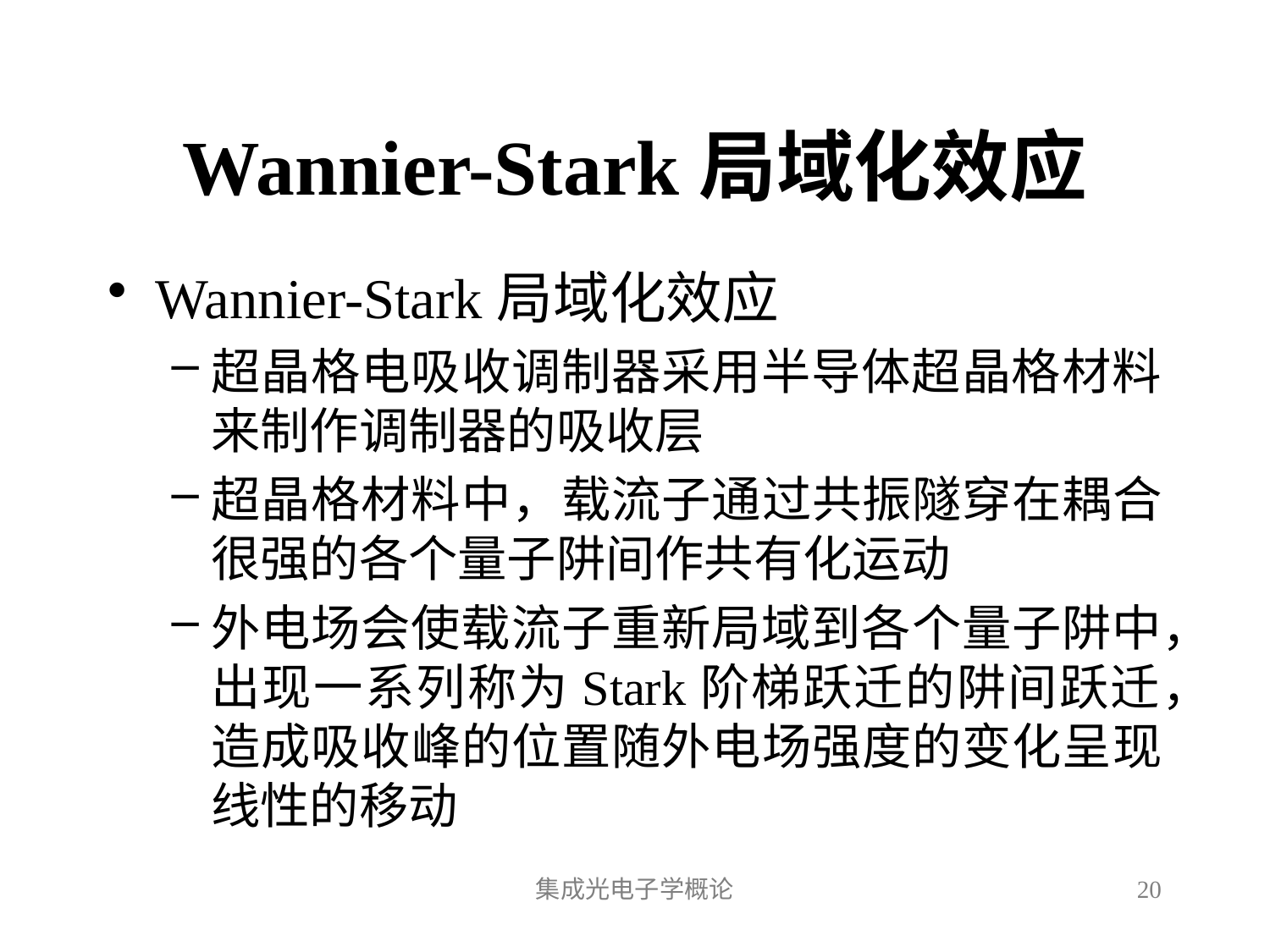

# Wannier-Stark局域化效应
Wannier-Stark局域化效应
超晶格电吸收调制器采用半导体超晶格材料来制作调制器的吸收层
超晶格材料中，载流子通过共振隧穿在耦合很强的各个量子阱间作共有化运动
外电场会使载流子重新局域到各个量子阱中，出现一系列称为Stark阶梯跃迁的阱间跃迁，造成吸收峰的位置随外电场强度的变化呈现线性的移动
集成光电子学概论
20